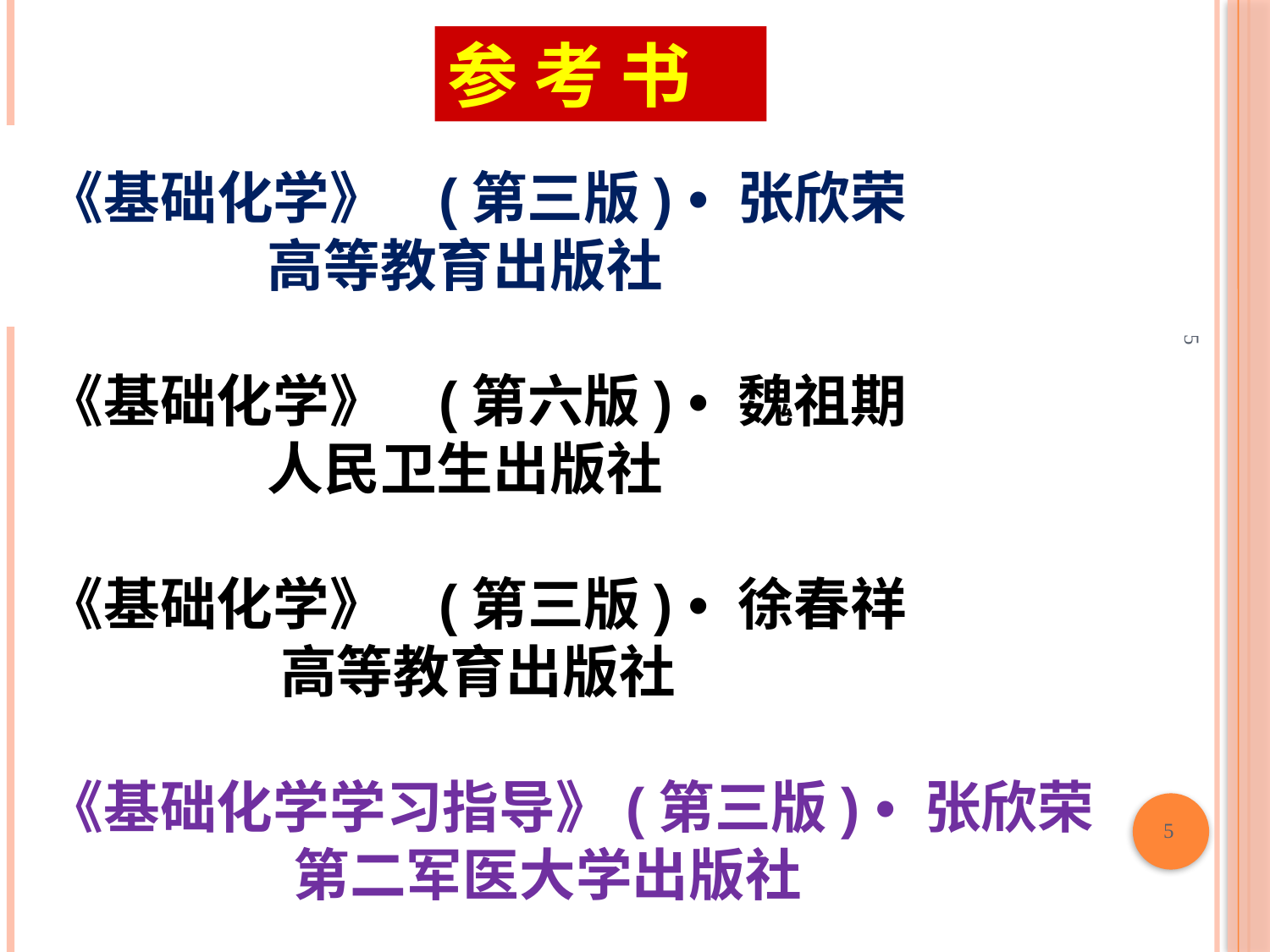

参 考 书

《基础化学》   (第三版) • 张欣荣
                高等教育出版社

《基础化学》   (第六版) • 魏祖期
                人民卫生出版社

《基础化学》   (第三版) • 徐春祥
                 高等教育出版社

《基础化学学习指导》(第三版) • 张欣荣
                  第二军医大学出版社
5
5
5